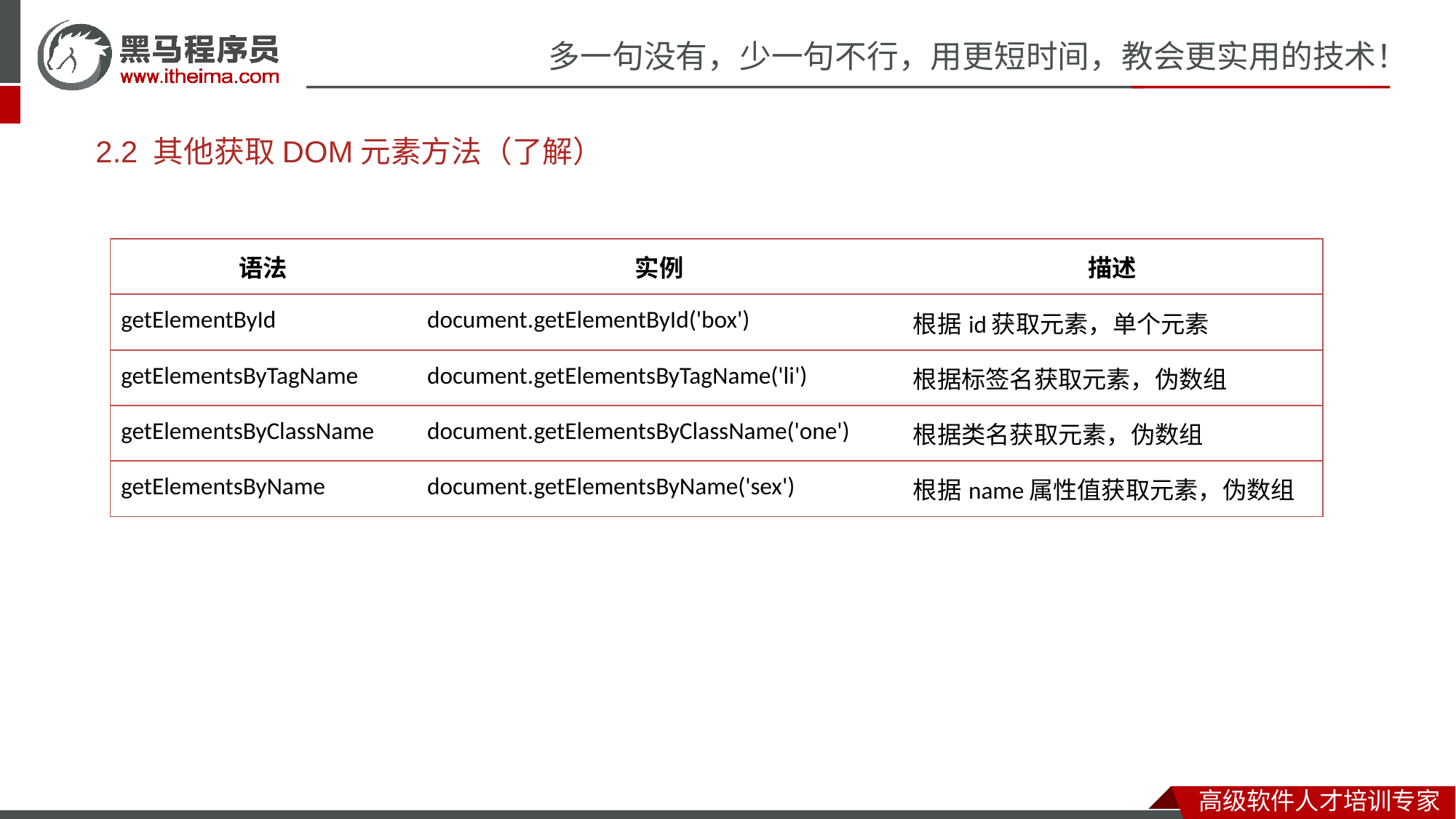

# 2.2 其他获取DOM元素方法（了解）

| 语法 | 实例 | 描述 |
| --- | --- | --- |
| getElementById | document.getElementById('box') | 根据id获取元素，单个元素 |
| getElementsByTagName | document.getElementsByTagName('li') | 根据标签名获取元素，伪数组 |
| getElementsByClassName | document.getElementsByClassName('one') | 根据类名获取元素，伪数组 |
| getElementsByName | document.getElementsByName('sex') | 根据name属性值获取元素，伪数组 |